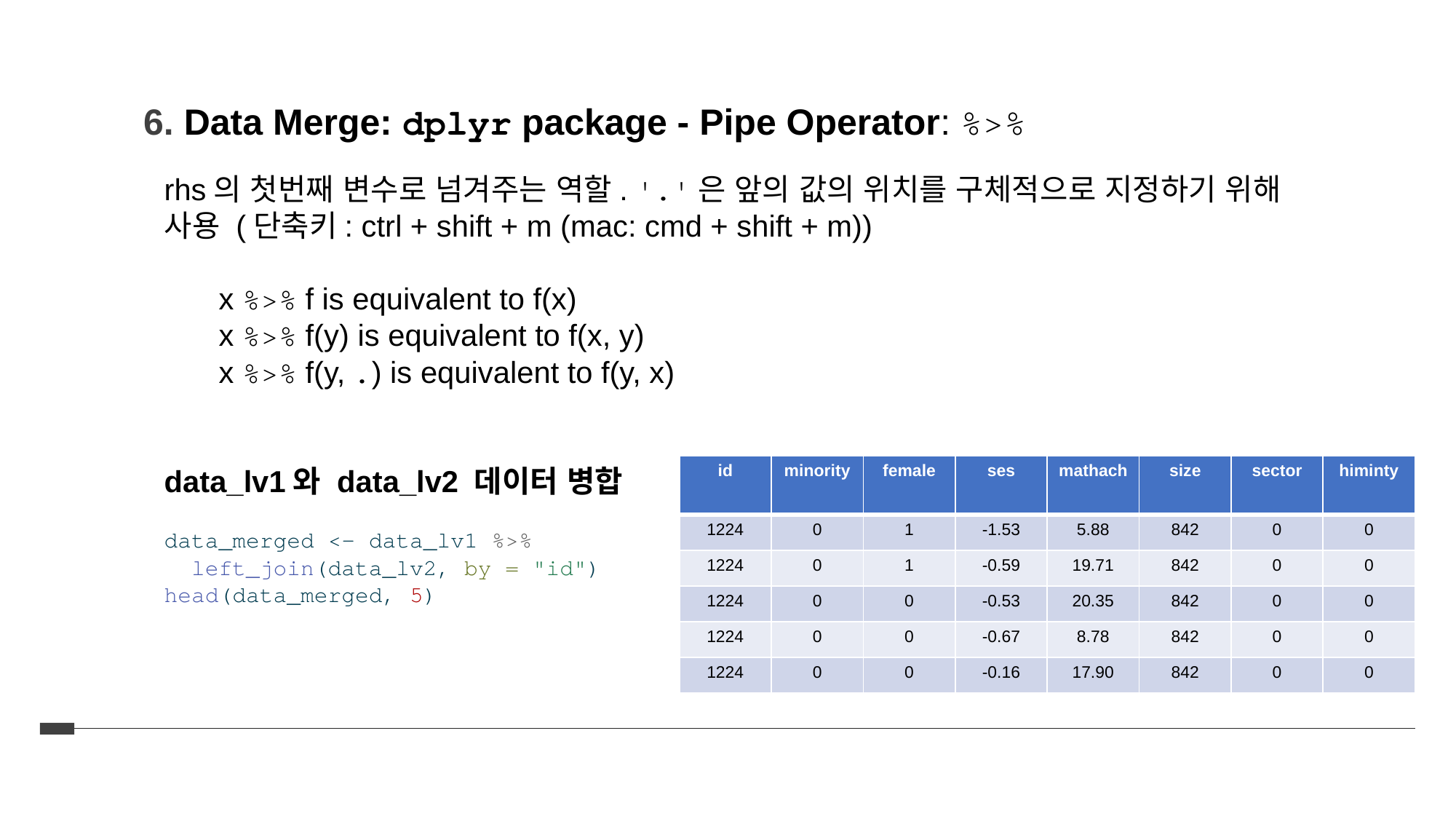

6. Data Merge: dplyr package - Pipe Operator: %>%

rhs의 첫번째 변수로 넘겨주는 역할. '.'은 앞의 값의 위치를 구체적으로 지정하기 위해 사용 (단축키: ctrl + shift + m (mac: cmd + shift + m))

x %>% f is equivalent to f(x)
x %>% f(y) is equivalent to f(x, y)
x %>% f(y, .) is equivalent to f(y, x)

data_lv1와 data_lv2 데이터 병합

data_merged <- data_lv1 %>%
  left_join(data_lv2, by = "id")
head(data_merged, 5)
| id | minority | female | ses | mathach | size | sector | himinty |
| --- | --- | --- | --- | --- | --- | --- | --- |
| 1224 | 0 | 1 | -1.53 | 5.88 | 842 | 0 | 0 |
| 1224 | 0 | 1 | -0.59 | 19.71 | 842 | 0 | 0 |
| 1224 | 0 | 0 | -0.53 | 20.35 | 842 | 0 | 0 |
| 1224 | 0 | 0 | -0.67 | 8.78 | 842 | 0 | 0 |
| 1224 | 0 | 0 | -0.16 | 17.90 | 842 | 0 | 0 |